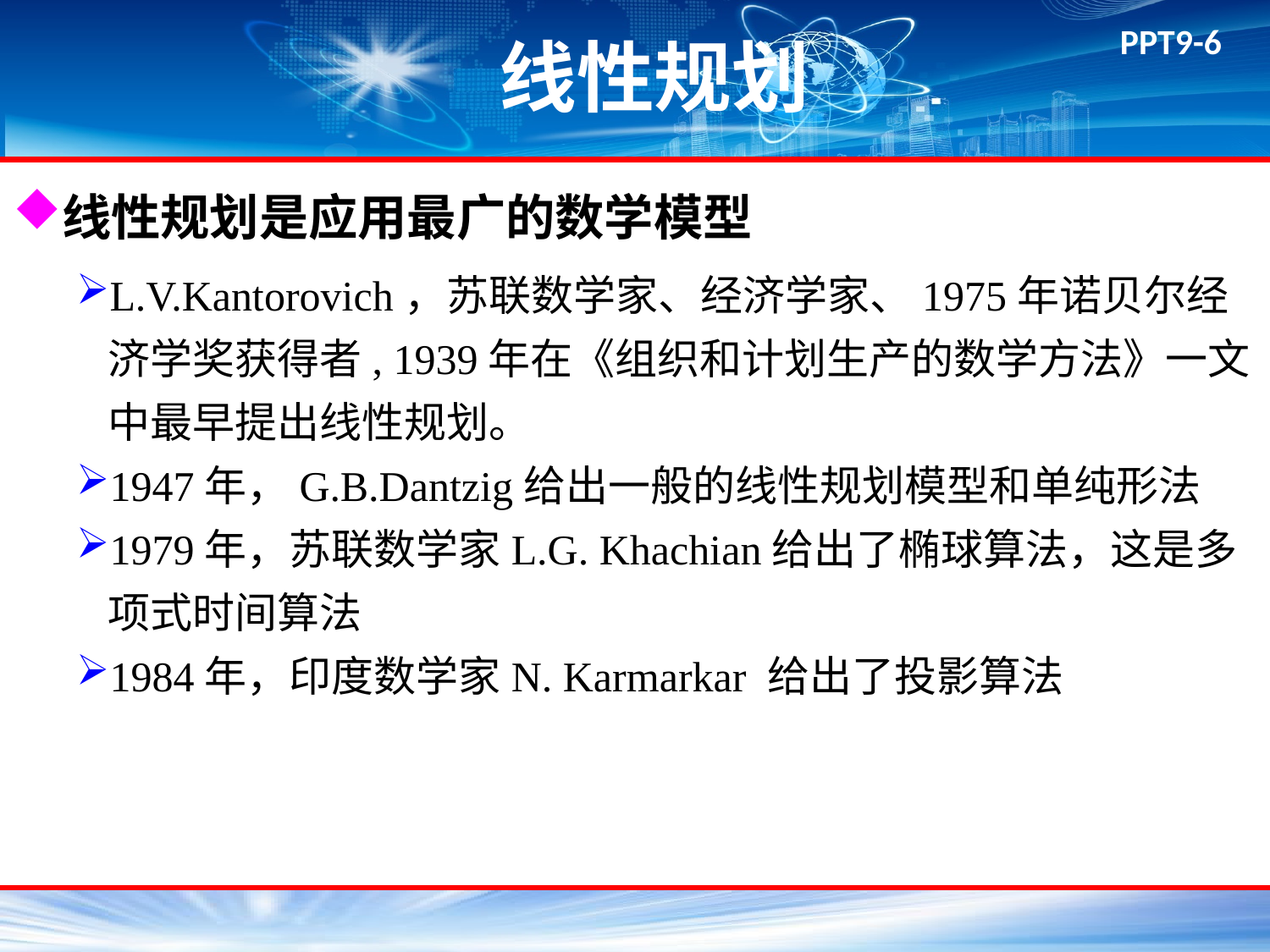

# 线性规划
线性规划是应用最广的数学模型
L.V.Kantorovich，苏联数学家、经济学家、1975年诺贝尔经济学奖获得者, 1939年在《组织和计划生产的数学方法》一文中最早提出线性规划。
1947年，G.B.Dantzig给出一般的线性规划模型和单纯形法
1979年，苏联数学家L.G. Khachian给出了椭球算法，这是多项式时间算法
1984年，印度数学家N. Karmarkar 给出了投影算法